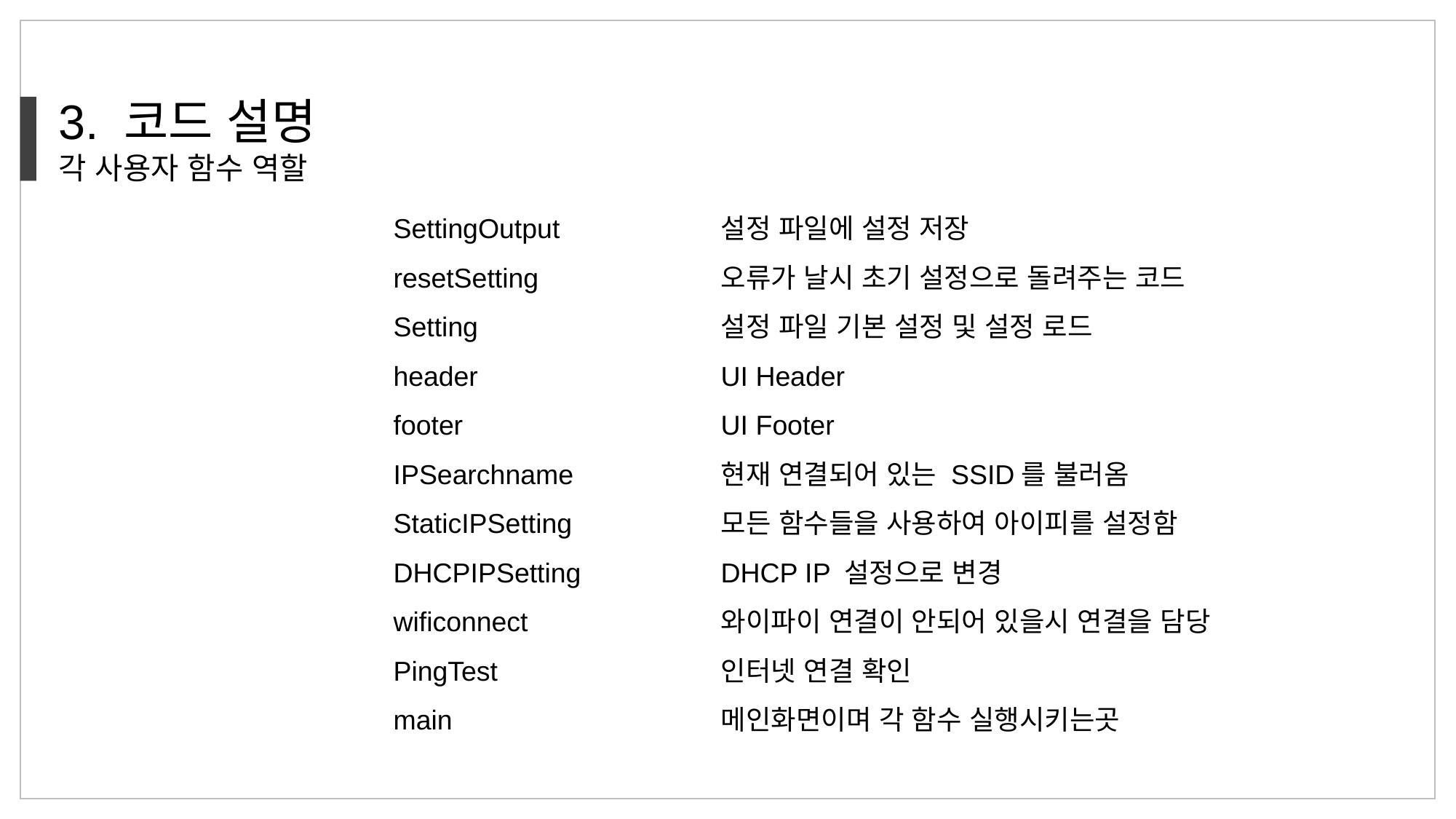

3. 코드 설명
각 사용자 함수 역할

SettingOutput 		설정 파일에 설정 저장
resetSetting		오류가 날시 초기 설정으로 돌려주는 코드
Setting			설정 파일 기본 설정 및 설정 로드
header			UI Header
footer			UI Footer
IPSearchname		현재 연결되어 있는 SSID를 불러옴
StaticIPSetting		모든 함수들을 사용하여 아이피를 설정함
DHCPIPSetting		DHCP IP 설정으로 변경
wificonnect		와이파이 연결이 안되어 있을시 연결을 담당
PingTest			인터넷 연결 확인
main 			메인화면이며 각 함수 실행시키는곳